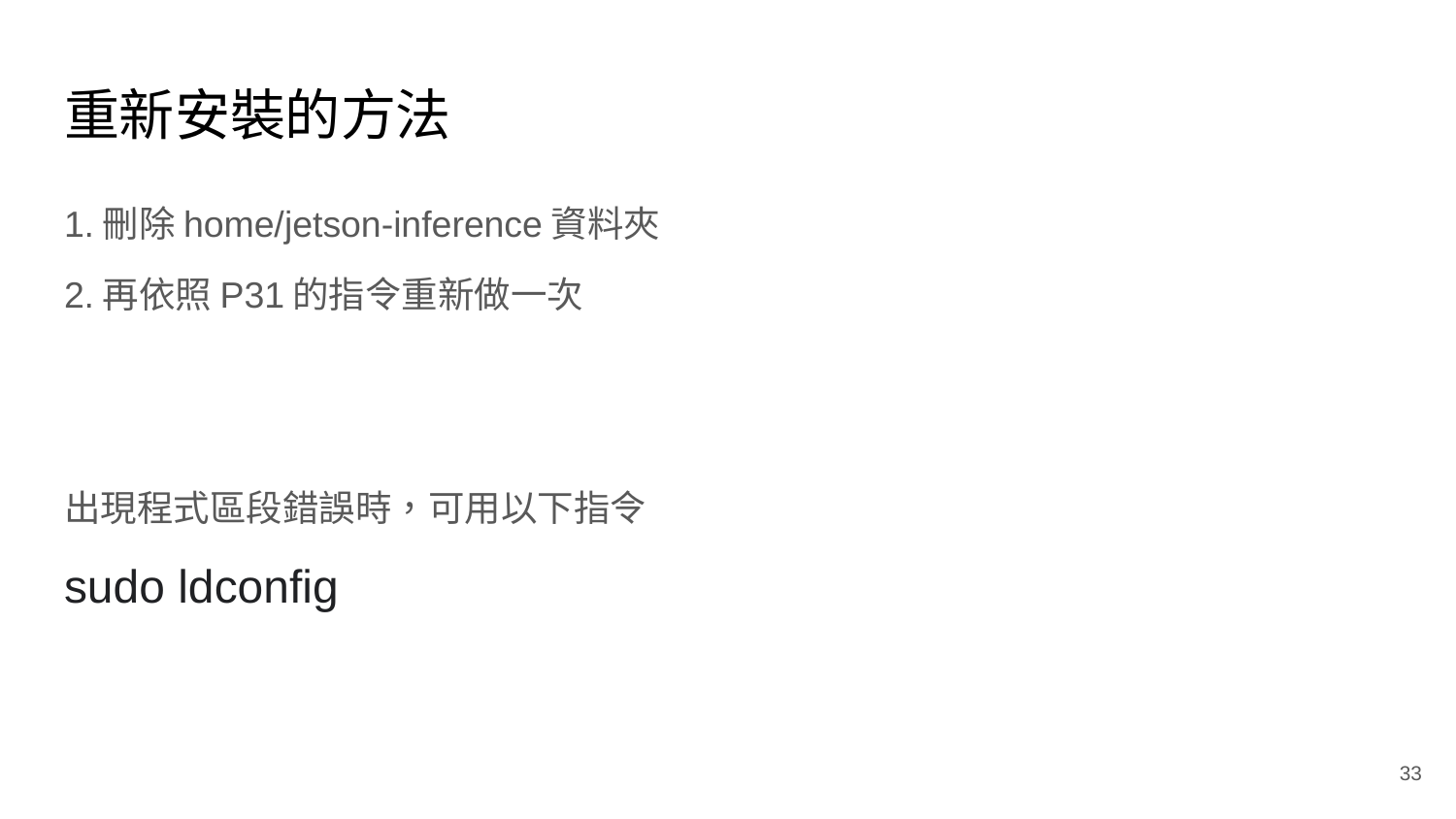

# 重新安裝的方法
1.刪除home/jetson-inference資料夾
2.再依照P31的指令重新做一次

出現程式區段錯誤時，可用以下指令
sudo ldconfig
33